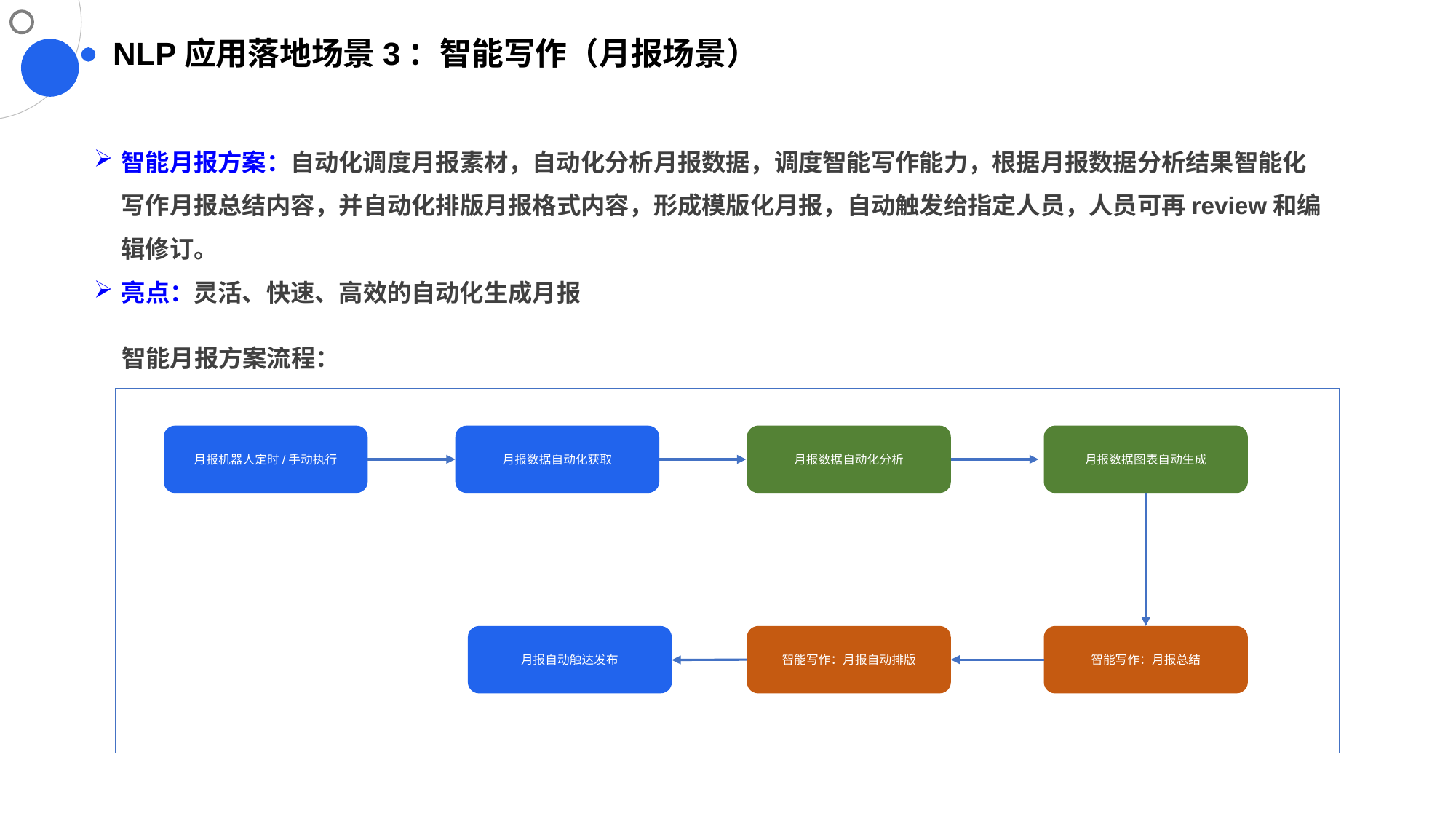

NLP应用落地场景3：智能写作（月报场景）
智能月报方案：自动化调度月报素材，自动化分析月报数据，调度智能写作能力，根据月报数据分析结果智能化写作月报总结内容，并自动化排版月报格式内容，形成模版化月报，自动触发给指定人员，人员可再review和编辑修订。
亮点：灵活、快速、高效的自动化生成月报
智能月报方案流程：

月报机器人定时/手动执行
月报数据自动化获取
月报数据自动化分析
月报数据图表自动生成
月报自动触达发布
智能写作：月报自动排版
智能写作：月报总结